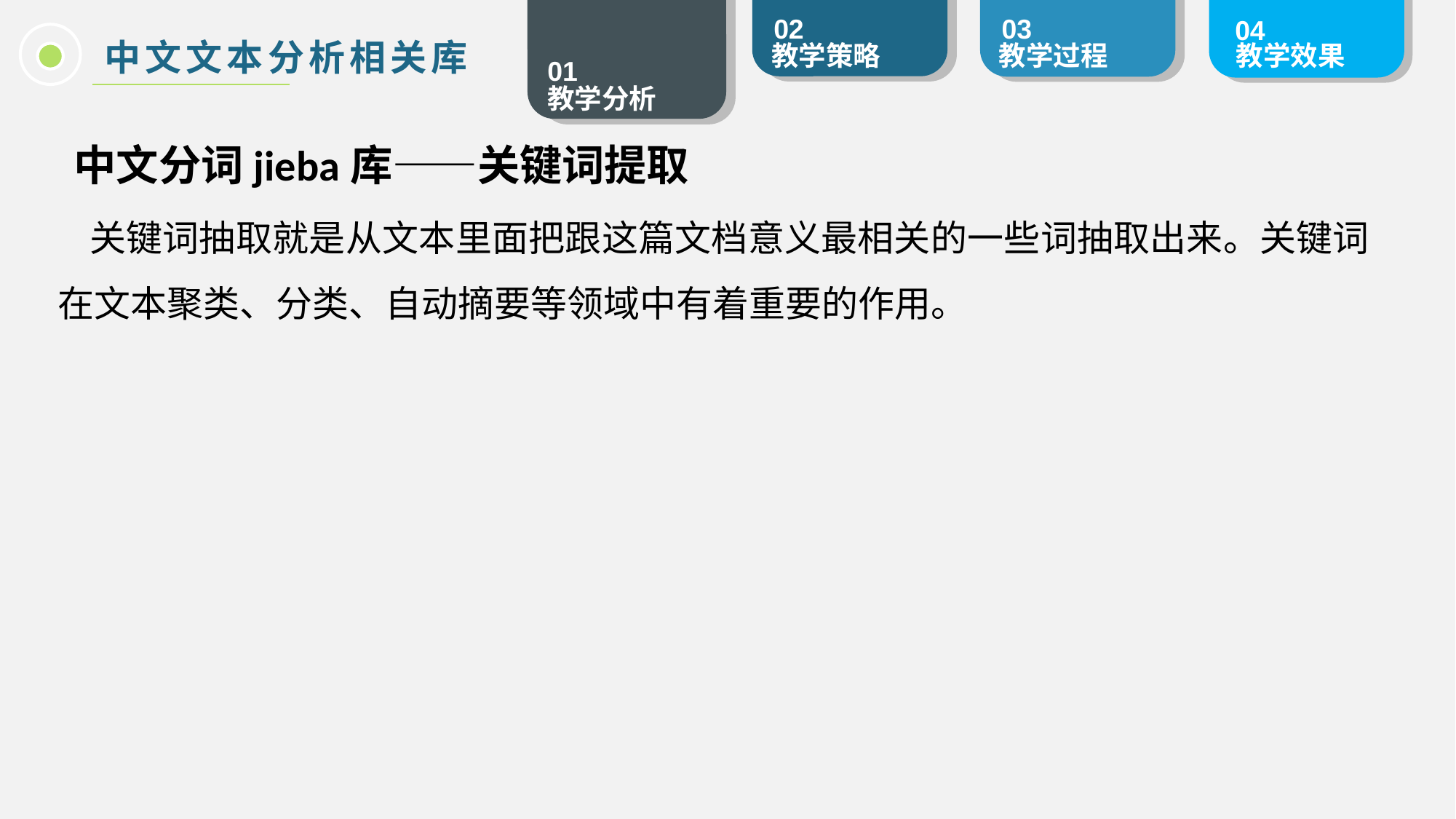

中文文本分析相关库
中文分词jieba库——关键词提取
关键词抽取就是从文本里面把跟这篇文档意义最相关的一些词抽取出来。关键词在文本聚类、分类、自动摘要等领域中有着重要的作用。